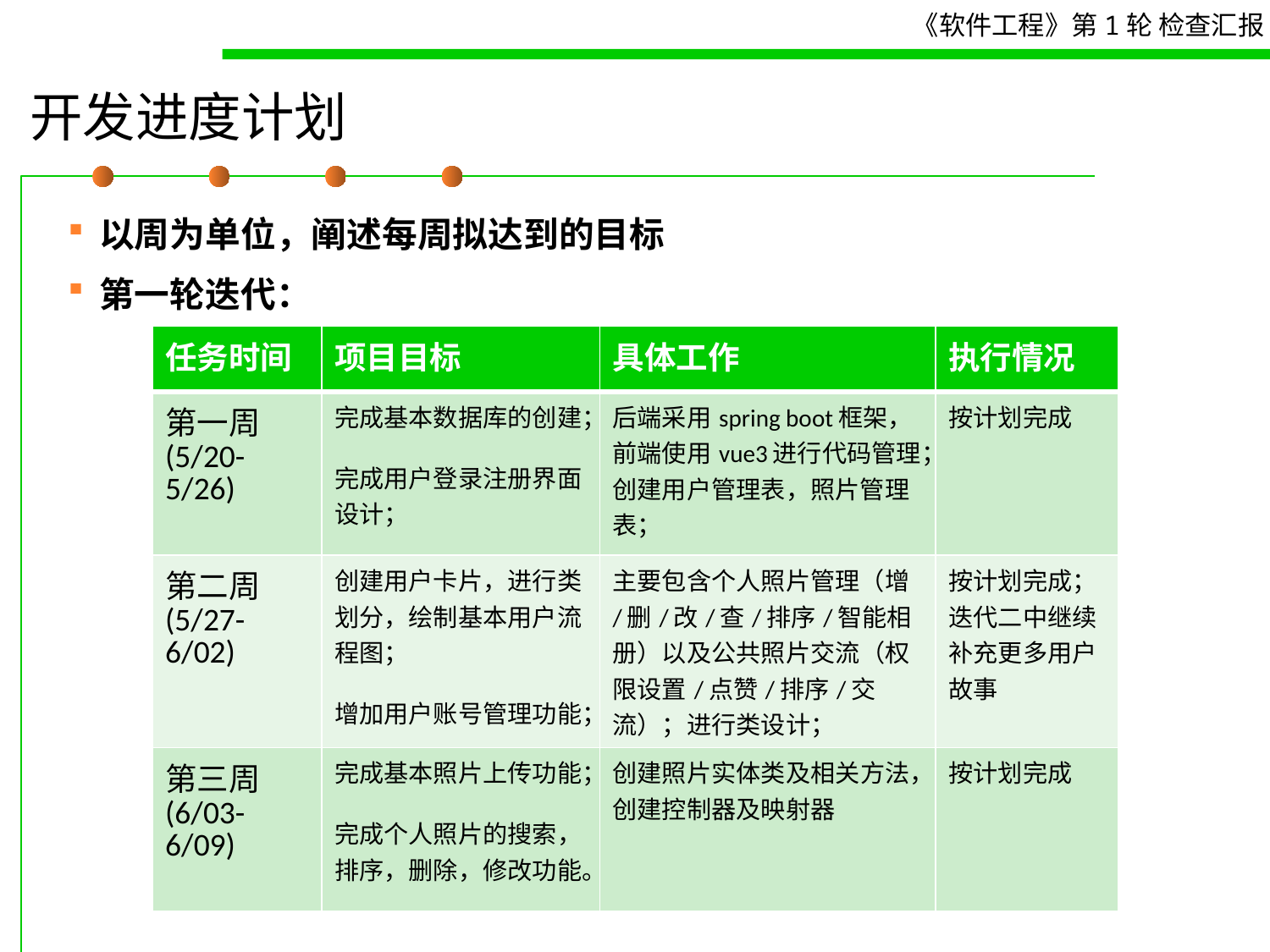

# 开发进度计划
以周为单位，阐述每周拟达到的目标
第一轮迭代：

| 任务时间 | 项目目标 | 具体工作 | 执行情况 |
| --- | --- | --- | --- |
| 第一周 (5/20-5/26) | 完成基本数据库的创建； 完成用户登录注册界面设计； | 后端采用spring boot框架，前端使用vue3进行代码管理；创建用户管理表，照片管理表； | 按计划完成 |
| 第二周 (5/27-6/02) | 创建用户卡片，进行类划分，绘制基本用户流程图； 增加用户账号管理功能； | 主要包含个人照片管理（增/删/改/查/排序/智能相册）以及公共照片交流（权限设置/点赞/排序/交流）；进行类设计； | 按计划完成； 迭代二中继续补充更多用户故事 |
| 第三周 (6/03-6/09) | 完成基本照片上传功能； 完成个人照片的搜索，排序，删除，修改功能。 | 创建照片实体类及相关方法，创建控制器及映射器 | 按计划完成 |